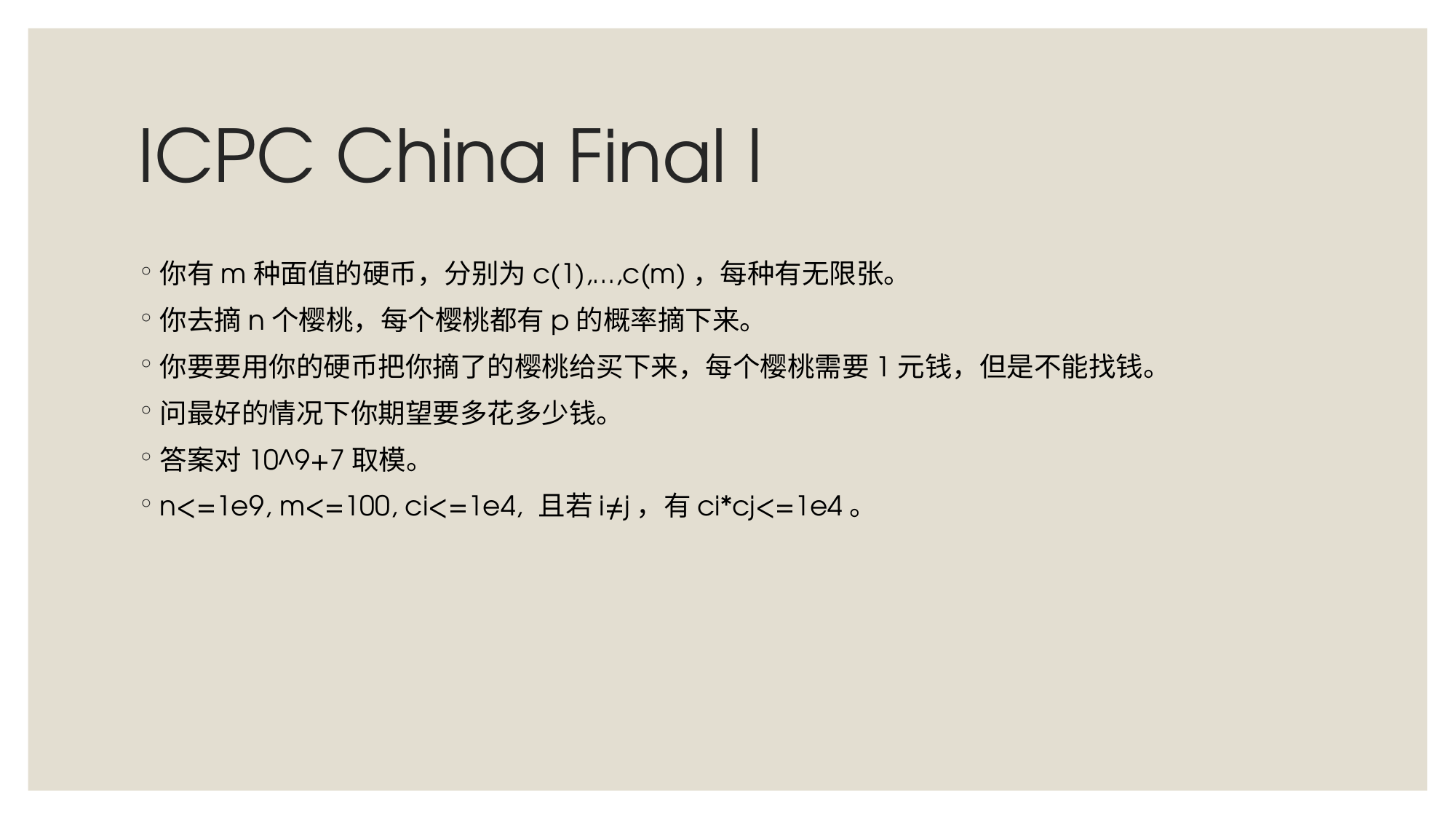

# ICPC China Final I
你有m种面值的硬币，分别为c(1),…,c(m)，每种有无限张。
你去摘n个樱桃，每个樱桃都有p的概率摘下来。
你要要用你的硬币把你摘了的樱桃给买下来，每个樱桃需要1元钱，但是不能找钱。
问最好的情况下你期望要多花多少钱。
答案对10^9+7取模。
n<=1e9, m<=100, ci<=1e4, 且若i≠j，有ci*cj<=1e4。